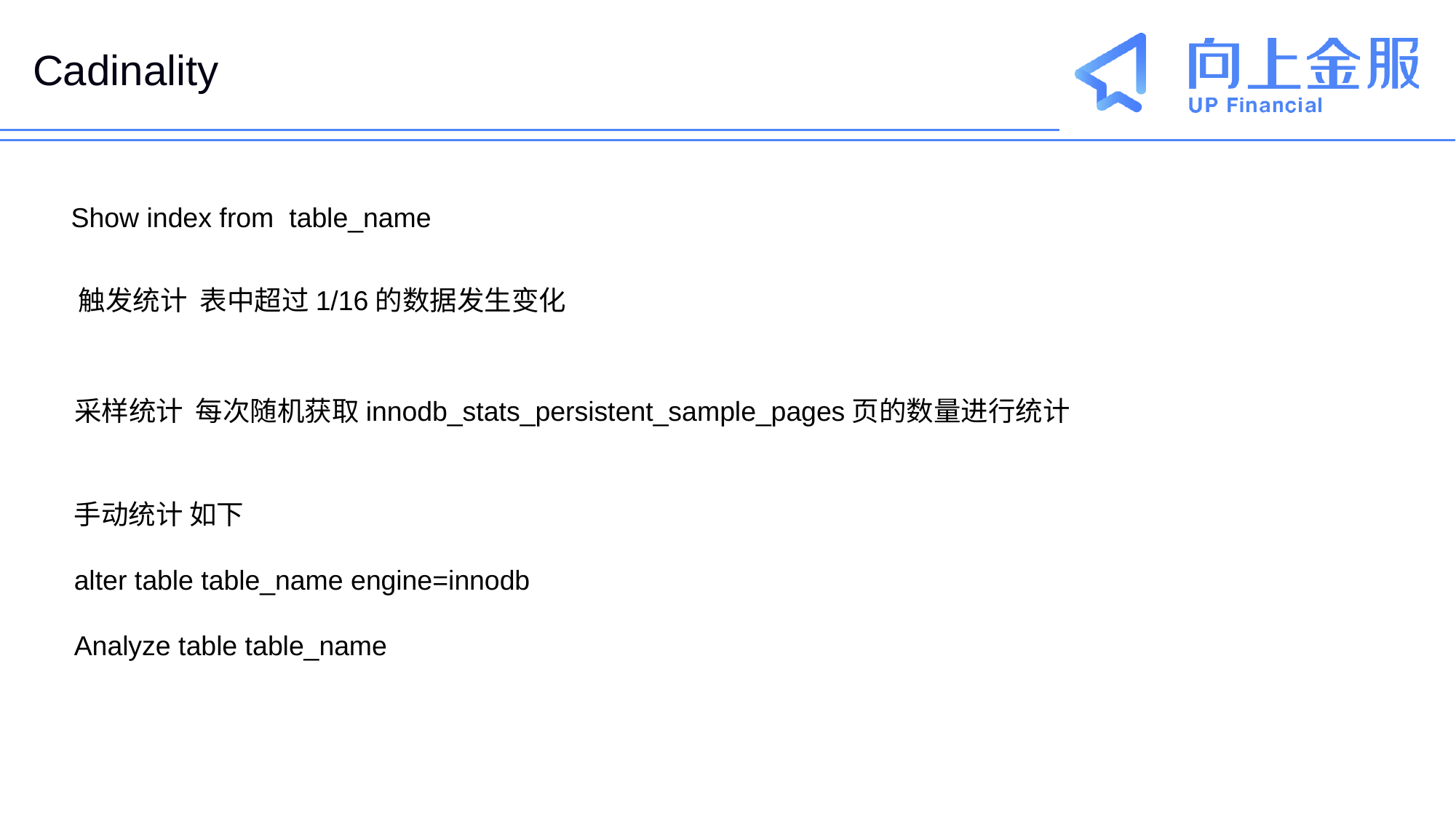

# Cadinality
Show index from  table_name

触发统计  表中超过1/16的数据发生变化
采样统计  每次随机获取innodb_stats_persistent_sample_pages页的数量进行统计
手动统计 如下

alter table table_name engine=innodb

Analyze table table_name